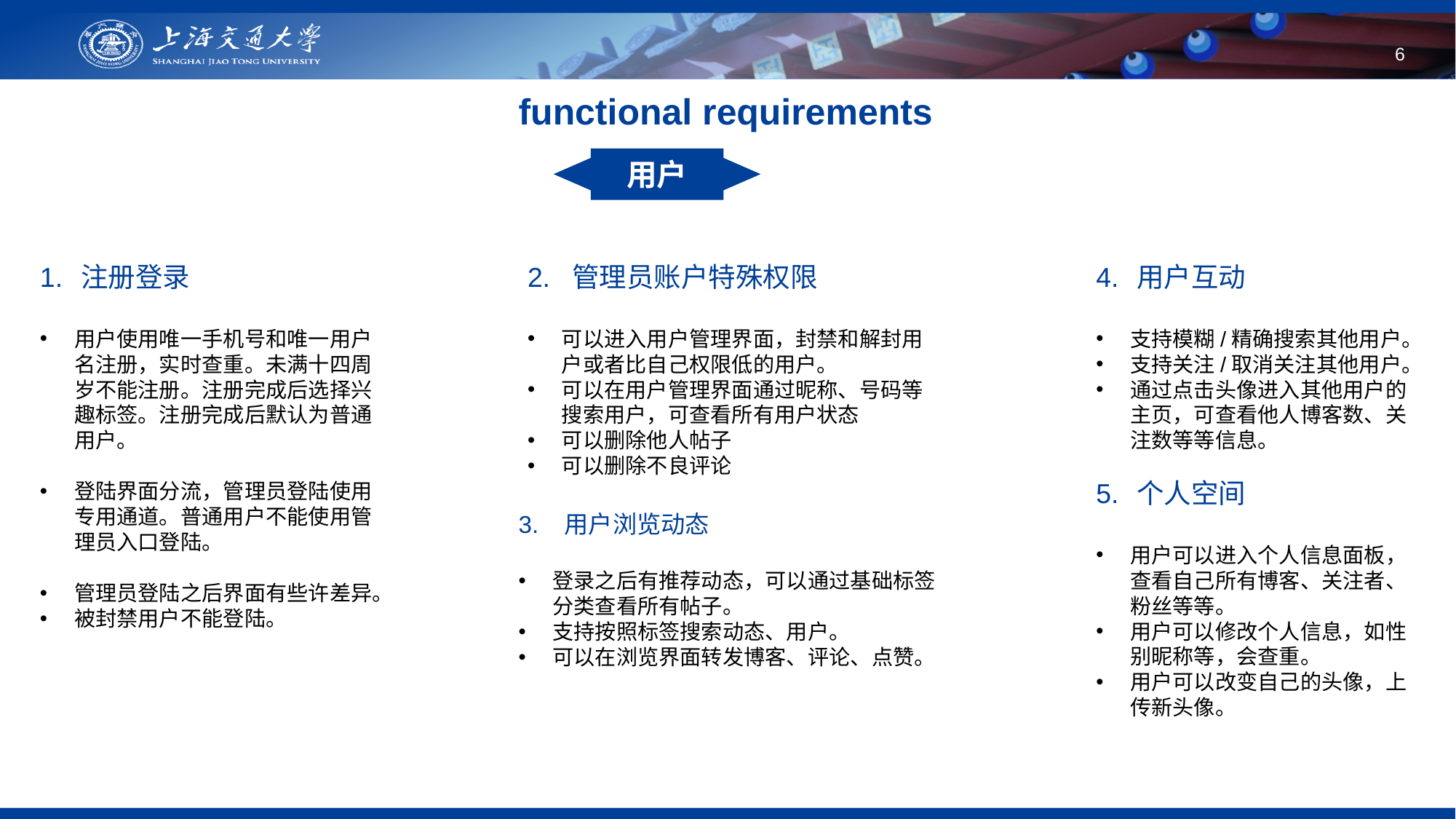

6
functional requirements
用户
注册登录

用户使用唯一手机号和唯一用户名注册，实时查重。未满十四周岁不能注册。注册完成后选择兴趣标签。注册完成后默认为普通用户。

登陆界面分流，管理员登陆使用专用通道。普通用户不能使用管理员入口登陆。

管理员登陆之后界面有些许差异。
被封禁用户不能登陆。
2.  管理员账户特殊权限

可以进入用户管理界面，封禁和解封用户或者比自己权限低的用户。
可以在用户管理界面通过昵称、号码等搜索用户，可查看所有用户状态
可以删除他人帖子
可以删除不良评论
用户互动

支持模糊/精确搜索其他用户。
支持关注/取消关注其他用户。
通过点击头像进入其他用户的主页，可查看他人博客数、关注数等等信息。
个人空间

用户可以进入个人信息面板，查看自己所有博客、关注者、粉丝等等。
用户可以修改个人信息，如性别昵称等，会查重。
用户可以改变自己的头像，上传新头像。
3.   用户浏览动态

登录之后有推荐动态，可以通过基础标签分类查看所有帖子。
支持按照标签搜索动态、用户。
可以在浏览界面转发博客、评论、点赞。